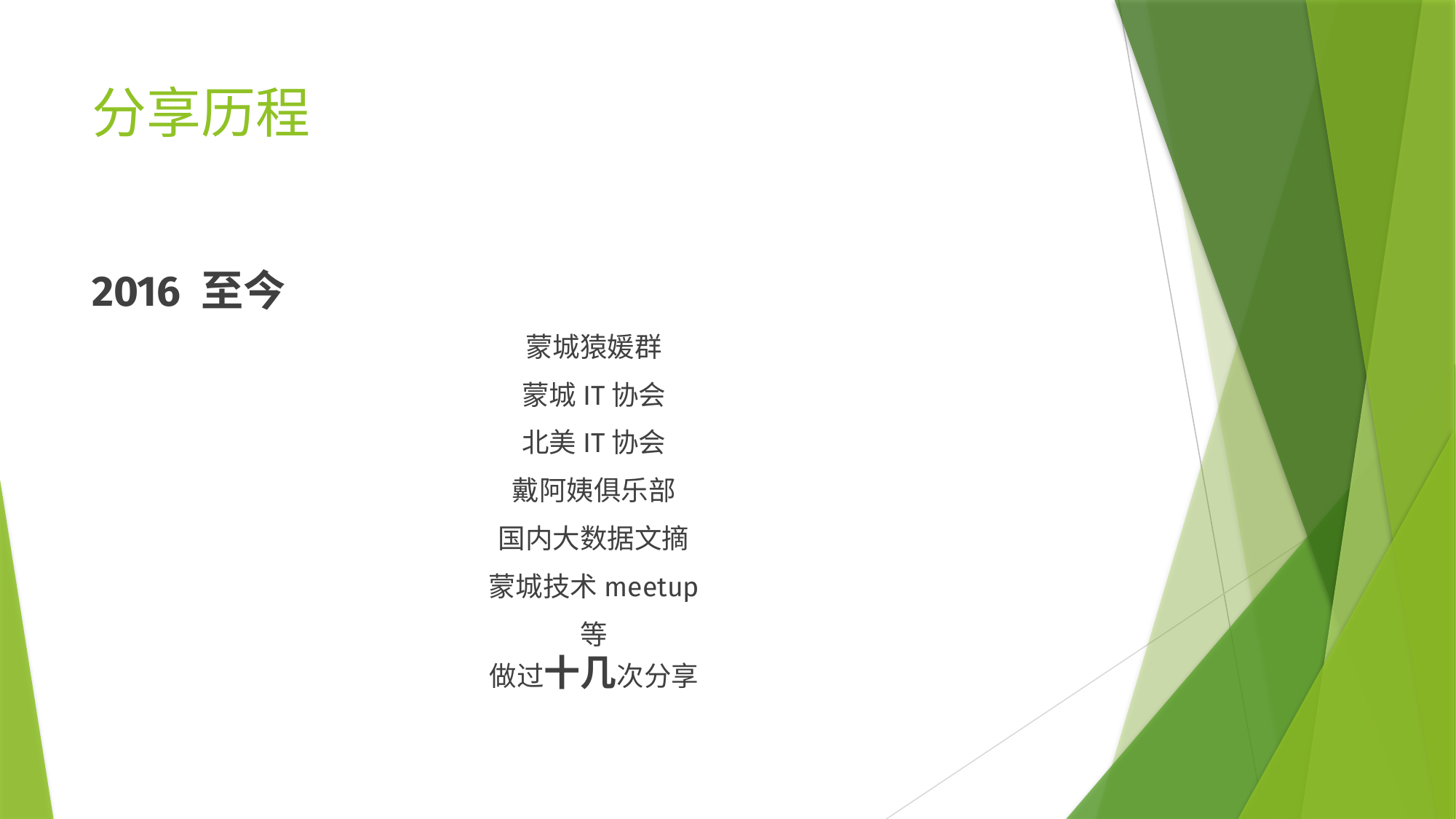

# 分享历程
2016 至今
蒙城猿媛群
蒙城IT协会
北美IT协会
戴阿姨俱乐部
国内大数据文摘
蒙城技术meetup
等
做过十几次分享